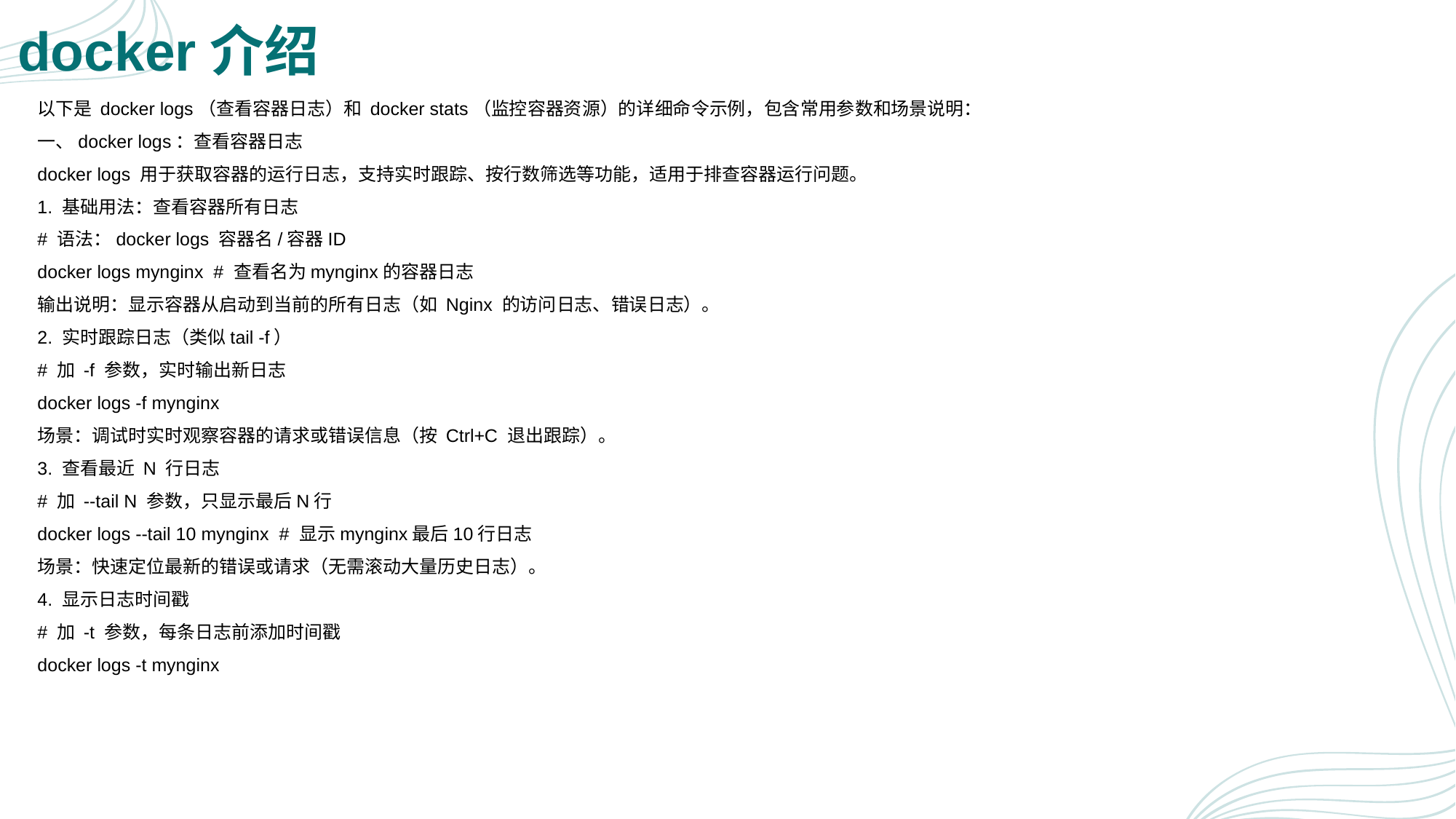

# docker介绍
以下是 docker logs（查看容器日志）和 docker stats（监控容器资源）的详细命令示例，包含常用参数和场景说明：
一、docker logs：查看容器日志
docker logs 用于获取容器的运行日志，支持实时跟踪、按行数筛选等功能，适用于排查容器运行问题。
1. 基础用法：查看容器所有日志
# 语法：docker logs 容器名/容器ID
docker logs mynginx  # 查看名为mynginx的容器日志
输出说明：显示容器从启动到当前的所有日志（如 Nginx 的访问日志、错误日志）。
2. 实时跟踪日志（类似tail -f）
# 加 -f 参数，实时输出新日志
docker logs -f mynginx
场景：调试时实时观察容器的请求或错误信息（按 Ctrl+C 退出跟踪）。
3. 查看最近 N 行日志
# 加 --tail N 参数，只显示最后N行
docker logs --tail 10 mynginx  # 显示mynginx最后10行日志
场景：快速定位最新的错误或请求（无需滚动大量历史日志）。
4. 显示日志时间戳
# 加 -t 参数，每条日志前添加时间戳
docker logs -t mynginx